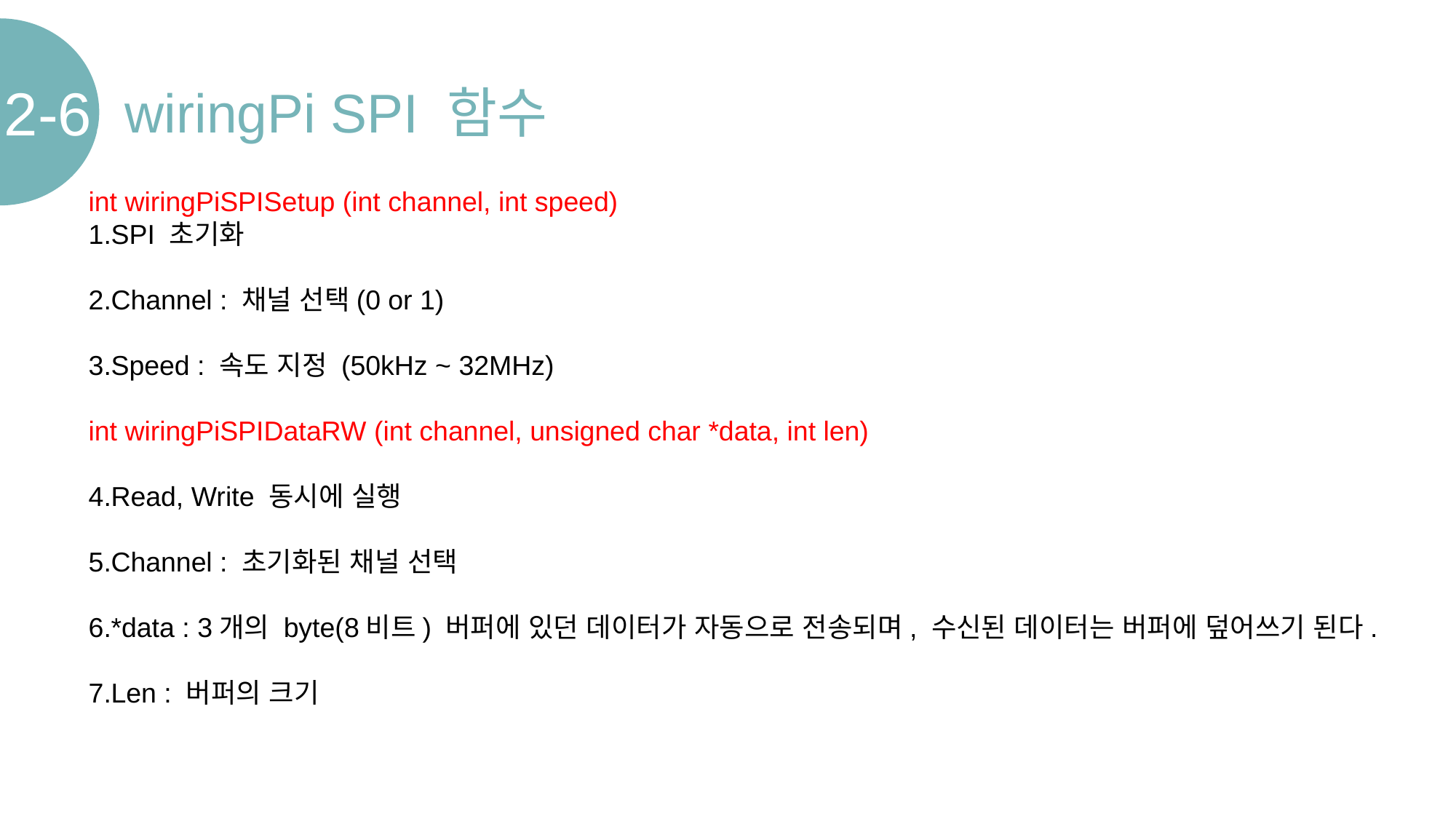

2-6.
wiringPi SPI 함수
int wiringPiSPISetup (int channel, int speed)
SPI 초기화

Channel : 채널 선택(0 or 1)

Speed : 속도 지정 (50kHz ~ 32MHz)

int wiringPiSPIDataRW (int channel, unsigned char *data, int len)

Read, Write 동시에 실행

Channel : 초기화된 채널 선택

*data : 3개의 byte(8비트) 버퍼에 있던 데이터가 자동으로 전송되며, 수신된 데이터는 버퍼에 덮어쓰기 된다.

Len : 버퍼의 크기